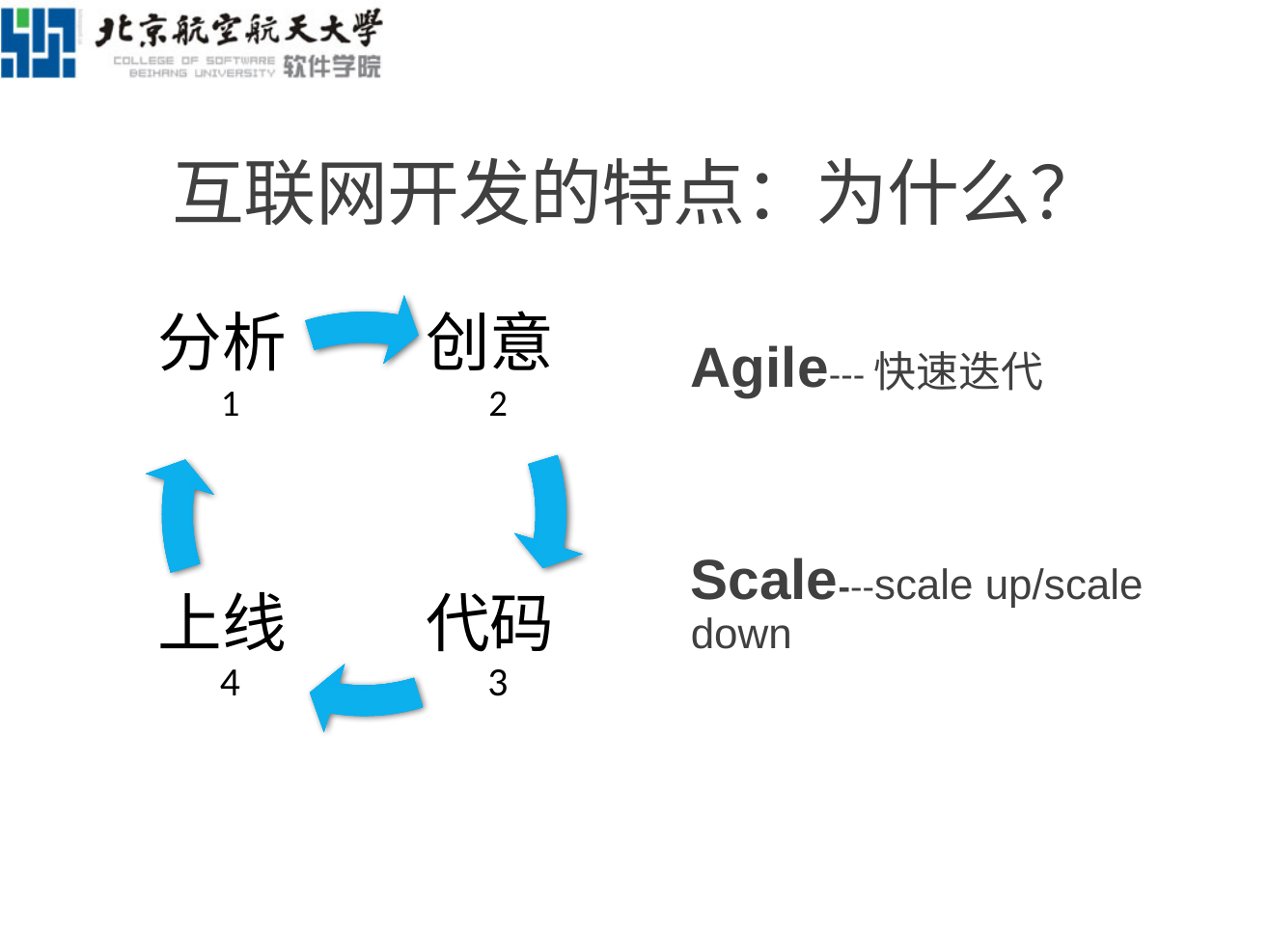

# 互联网开发的特点：为什么？
创意2
代码3
上线4
分析1

Agile---快速迭代

Scale---scale up/scale down